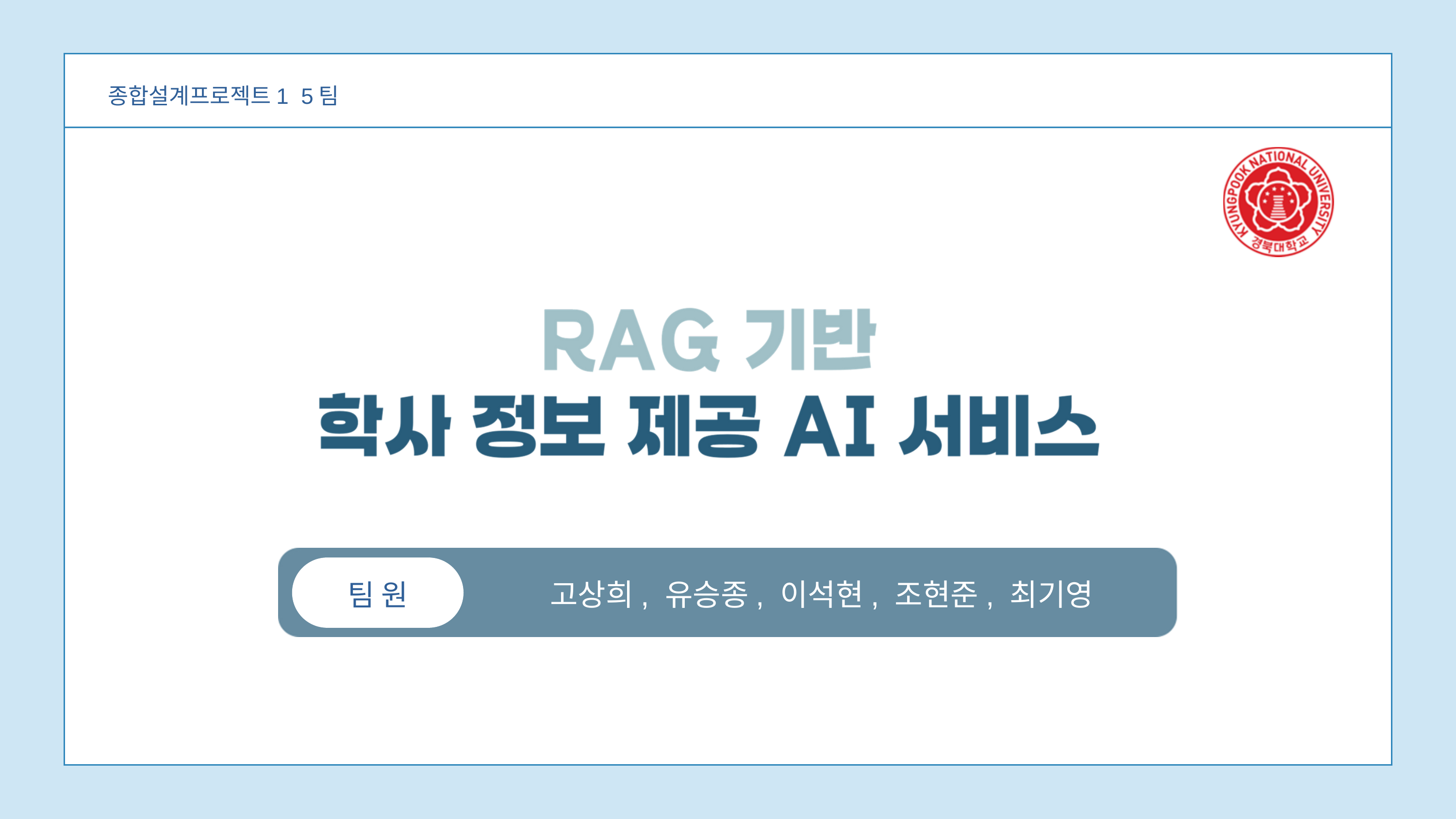

종합설계프로젝트1  5팀

고상희, 유승종, 이석현, 조현준, 최기영
팀 원